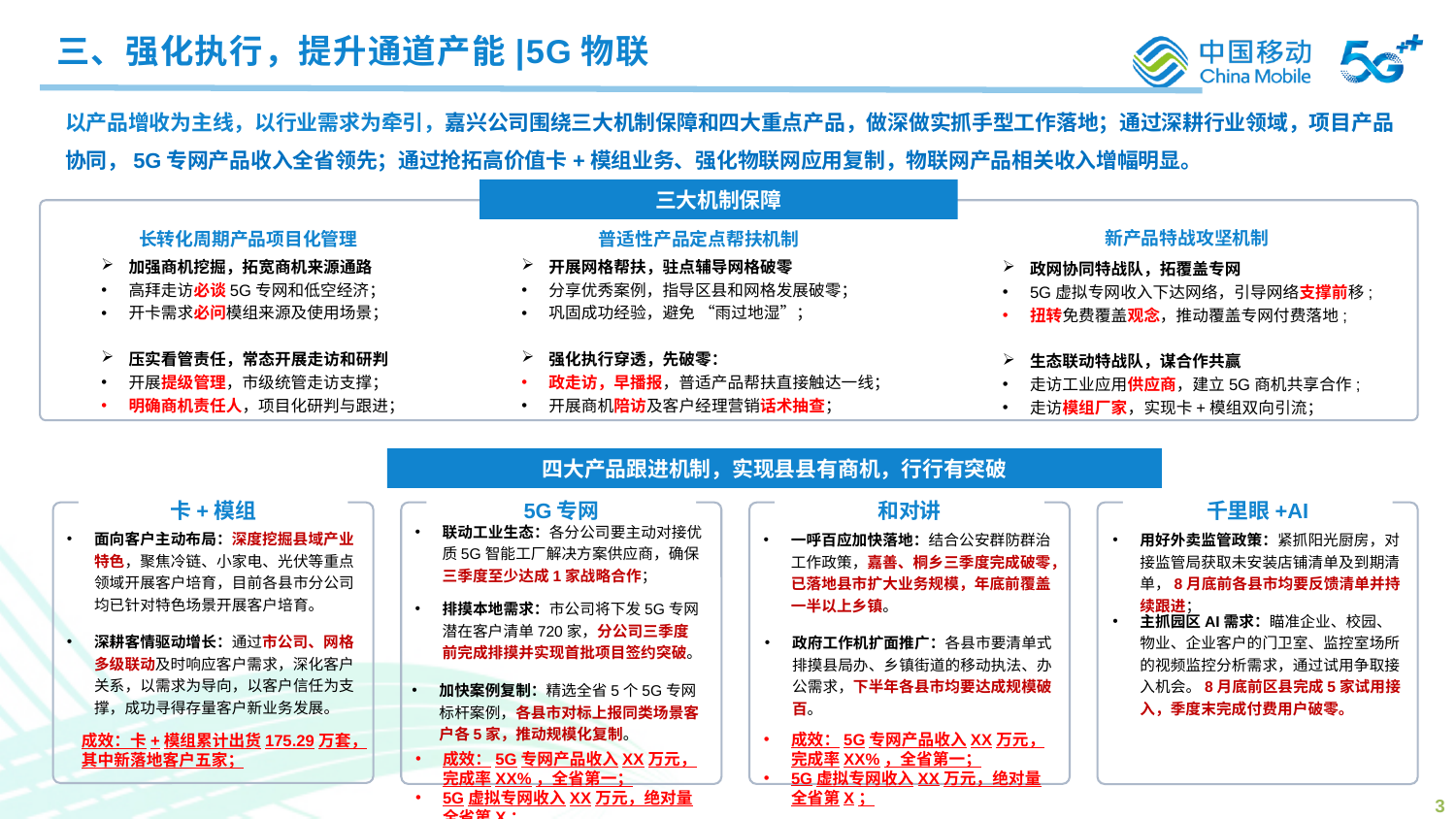

三、强化执行，提升通道产能|5G物联
以产品增收为主线，以行业需求为牵引，嘉兴公司围绕三大机制保障和四大重点产品，做深做实抓手型工作落地；通过深耕行业领域，项目产品协同，5G专网产品收入全省领先；通过抢拓高价值卡+模组业务、强化物联网应用复制，物联网产品相关收入增幅明显。
三大机制保障

新产品特战攻坚机制
长转化周期产品项目化管理
普适性产品定点帮扶机制
加强商机挖掘，拓宽商机来源通路
高拜走访必谈5G专网和低空经济；
开卡需求必问模组来源及使用场景；

压实看管责任，常态开展走访和研判
开展提级管理，市级统管走访支撑；
明确商机责任人，项目化研判与跟进；

开展网格帮扶，驻点辅导网格破零
分享优秀案例，指导区县和网格发展破零；
巩固成功经验，避免 “雨过地湿”；

强化执行穿透，先破零：
政走访，早播报，普适产品帮扶直接触达一线；
开展商机陪访及客户经理营销话术抽查；
政网协同特战队，拓覆盖专网
5G虚拟专网收入下达网络，引导网络支撑前移;
扭转免费覆盖观念，推动覆盖专网付费落地;

生态联动特战队，谋合作共赢
走访工业应用供应商，建立5G商机共享合作;
走访模组厂家，实现卡+模组双向引流；
四大产品跟进机制，实现县县有商机，行行有突破
卡+模组

5G专网

和对讲

千里眼+AI

联动工业生态：各分公司要主动对接优质5G智能工厂解决方案供应商，确保三季度至少达成1家战略合作；
面向客户主动布局：深度挖掘县域产业特色，聚焦冷链、小家电、光伏等重点领域开展客户培育，目前各县市分公司均已针对特色场景开展客户培育。
一呼百应加快落地：结合公安群防群治工作政策，嘉善、桐乡三季度完成破零，已落地县市扩大业务规模，年底前覆盖一半以上乡镇。
用好外卖监管政策：紧抓阳光厨房，对接监管局获取未安装店铺清单及到期清单，8月底前各县市均要反馈清单并持续跟进；

排摸本地需求：市公司将下发5G专网潜在客户清单720家，分公司三季度前完成排摸并实现首批项目签约突破。
主抓园区AI需求：瞄准企业、校园、物业、企业客户的门卫室、监控室场所的视频监控分析需求，通过试用争取接入机会。8月底前区县完成5家试用接入，季度末完成付费用户破零。
深耕客情驱动增长：通过市公司、网格多级联动及时响应客户需求，深化客户关系，以需求为导向，以客户信任为支撑，成功寻得存量客户新业务发展。
政府工作机扩面推广：各县市要清单式排摸县局办、乡镇街道的移动执法、办公需求，下半年各县市均要达成规模破百。
加快案例复制：精选全省5个5G专网标杆案例，各县市对标上报同类场景客户各5家，推动规模化复制。
成效：5G专网产品收入XX万元，完成率XX%，全省第一；
5G虚拟专网收入XX万元，绝对量全省第X；
成效：卡+模组累计出货175.29万套，其中新落地客户五家；

成效：5G专网产品收入XX万元，完成率XX%，全省第一；
5G虚拟专网收入XX万元，绝对量全省第X；